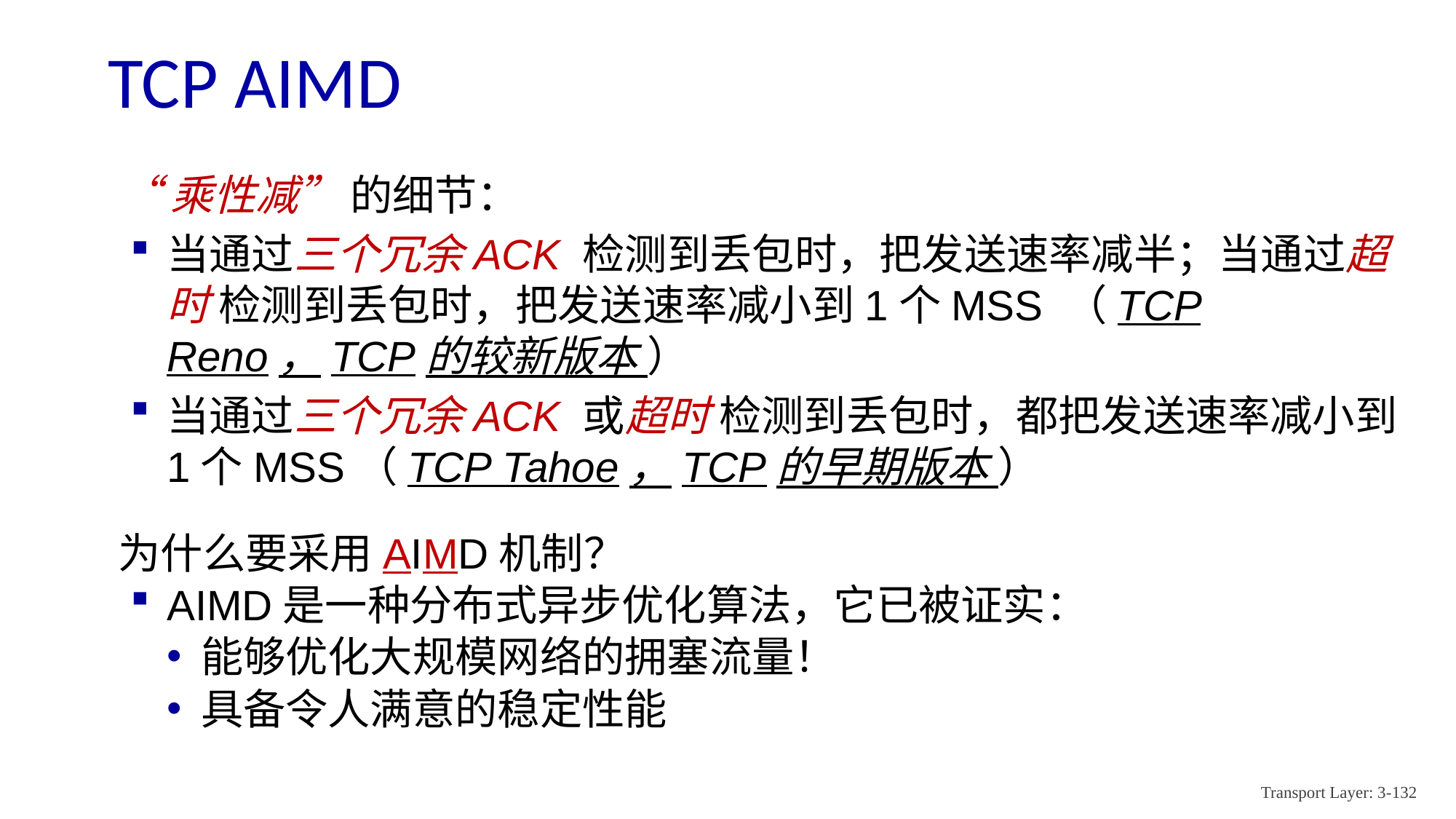

# TCP AIMD
“乘性减” 的细节：
当通过三个冗余ACK 检测到丢包时，把发送速率减半；当通过超时 检测到丢包时，把发送速率减小到1个MSS （TCP Reno，TCP的较新版本 ）
当通过三个冗余ACK 或超时 检测到丢包时，都把发送速率减小到1个MSS（TCP Tahoe，TCP的早期版本 ）

为什么要采用AIMD机制？
AIMD是一种分布式异步优化算法，它已被证实：
能够优化大规模网络的拥塞流量！
具备令人满意的稳定性能
Transport Layer: 3-132